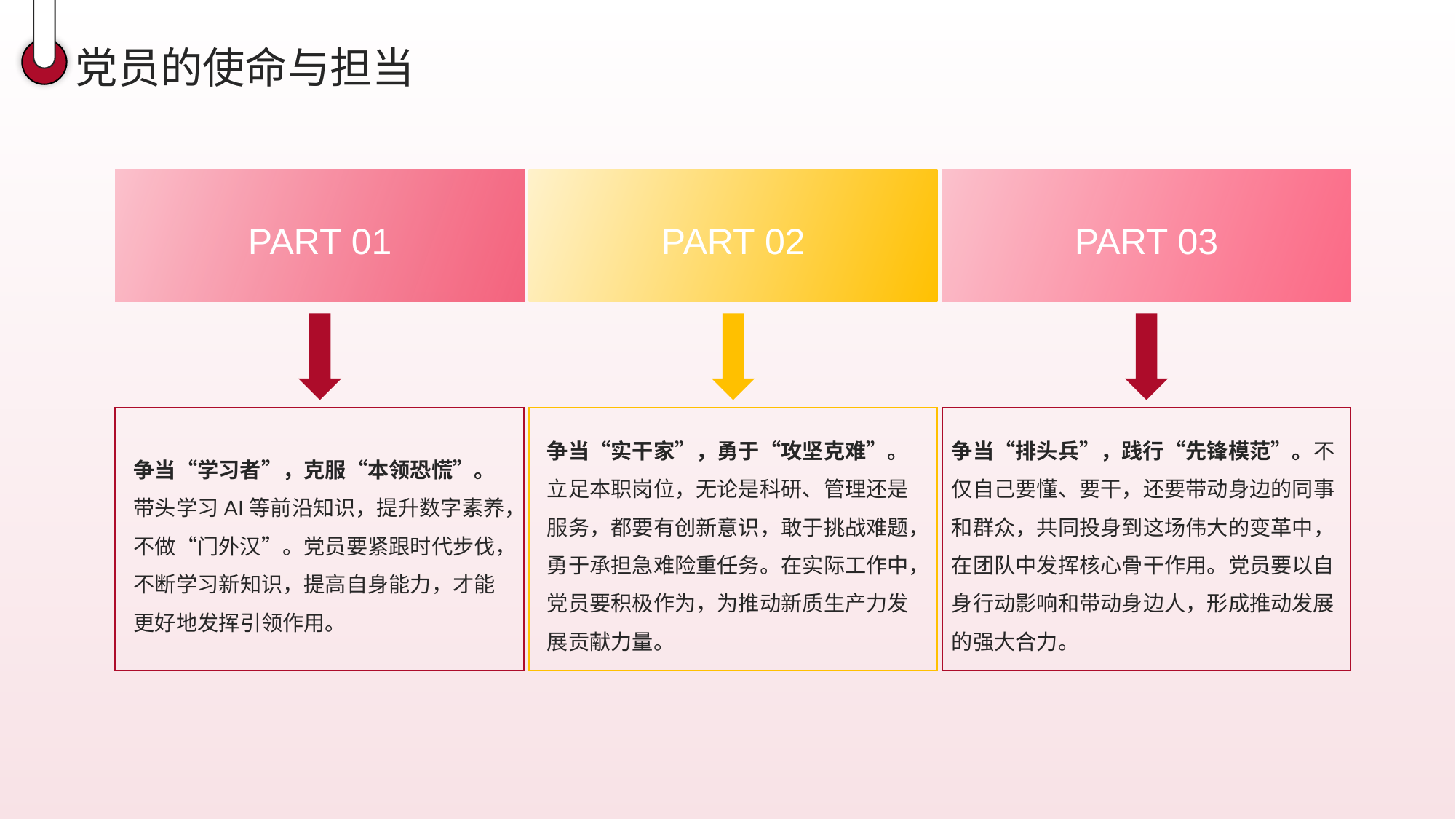

党员的使命与担当

PART 01
PART 02
PART 03

争当“学习者”，克服“本领恐慌”。带头学习AI等前沿知识，提升数字素养，不做“门外汉”。党员要紧跟时代步伐，不断学习新知识，提高自身能力，才能更好地发挥引领作用。
争当“实干家”，勇于“攻坚克难”。立足本职岗位，无论是科研、管理还是服务，都要有创新意识，敢于挑战难题，勇于承担急难险重任务。在实际工作中，党员要积极作为，为推动新质生产力发展贡献力量。
争当“排头兵”，践行“先锋模范”。不仅自己要懂、要干，还要带动身边的同事和群众，共同投身到这场伟大的变革中，在团队中发挥核心骨干作用。党员要以自身行动影响和带动身边人，形成推动发展的强大合力。